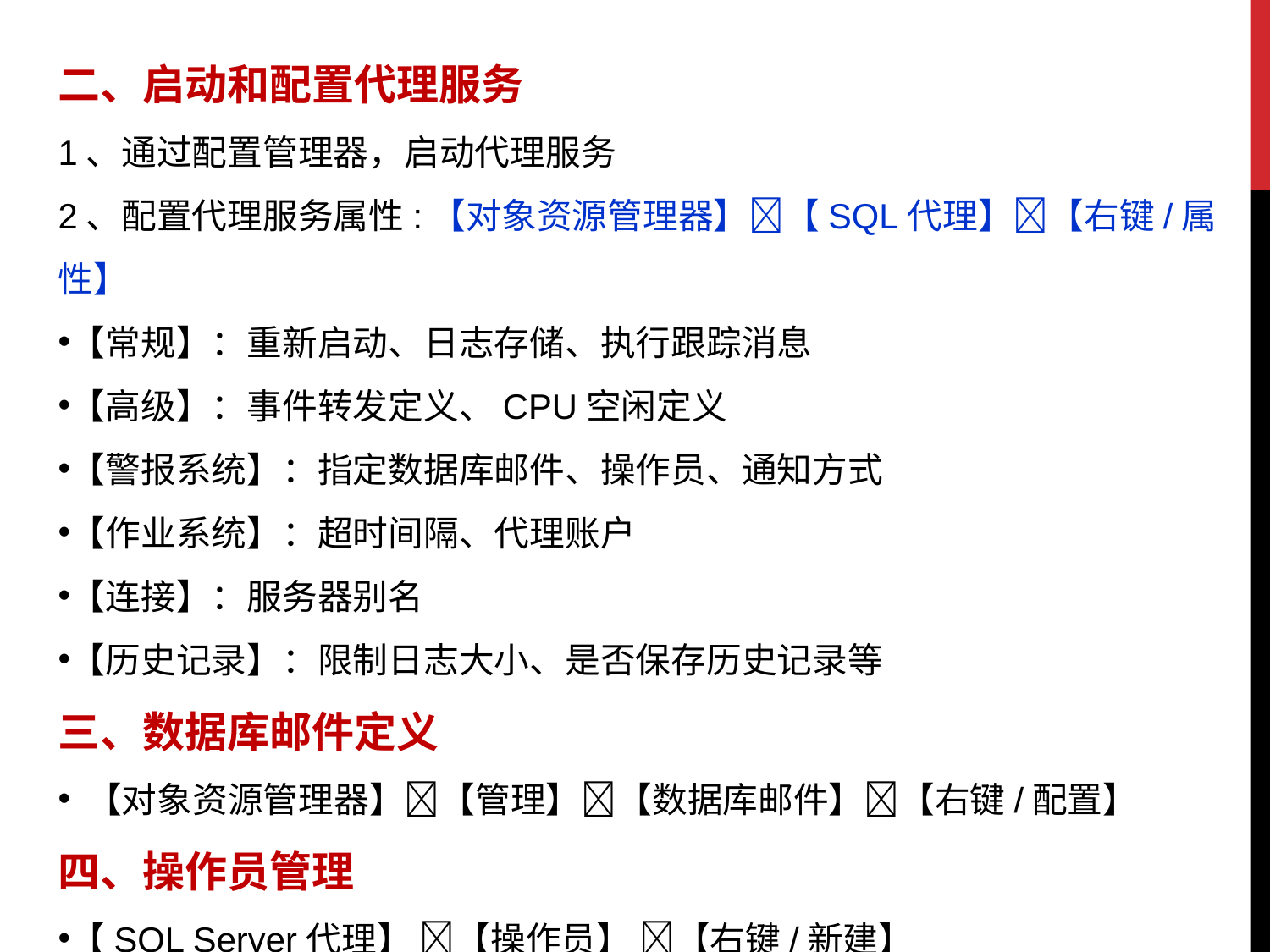

二、启动和配置代理服务
1、通过配置管理器，启动代理服务
2、配置代理服务属性:【对象资源管理器】→【SQL代理】→【右键/属性】
【常规】：重新启动、日志存储、执行跟踪消息
【高级】：事件转发定义、CPU空闲定义
【警报系统】：指定数据库邮件、操作员、通知方式
【作业系统】：超时间隔、代理账户
【连接】：服务器别名
【历史记录】：限制日志大小、是否保存历史记录等
三、数据库邮件定义
 【对象资源管理器】→【管理】→【数据库邮件】→【右键/配置】
四、操作员管理
【SQL Server代理】 →【操作员】 →【右键/新建】